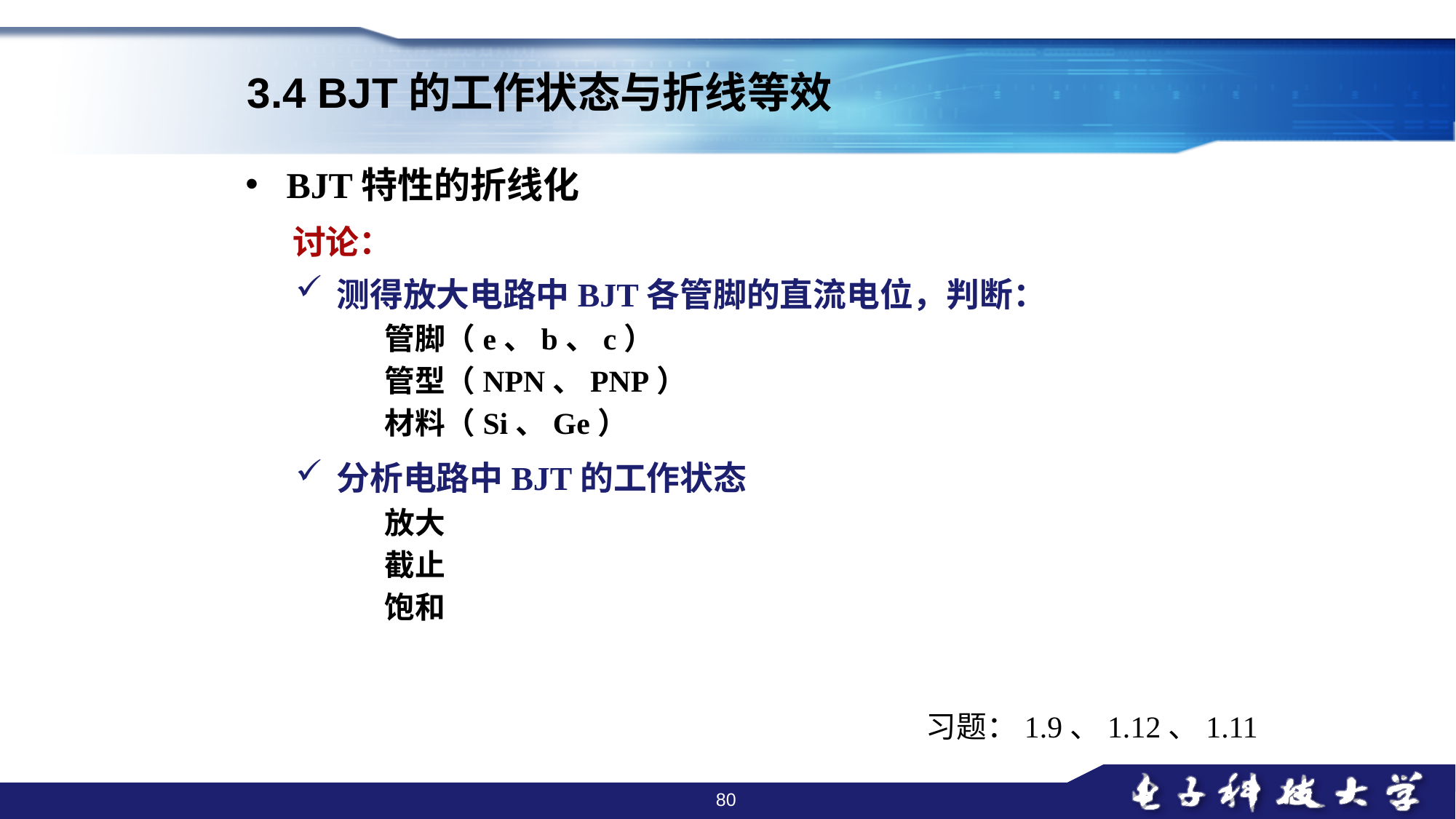

3.4 BJT的工作状态与折线等效
BJT特性的折线化
讨论：
测得放大电路中BJT各管脚的直流电位，判断：
管脚（e、b、c）
管型（NPN、PNP）
材料（Si、Ge）
分析电路中BJT的工作状态
放大
截止
饱和
习题：1.9、1.12、1.11
80